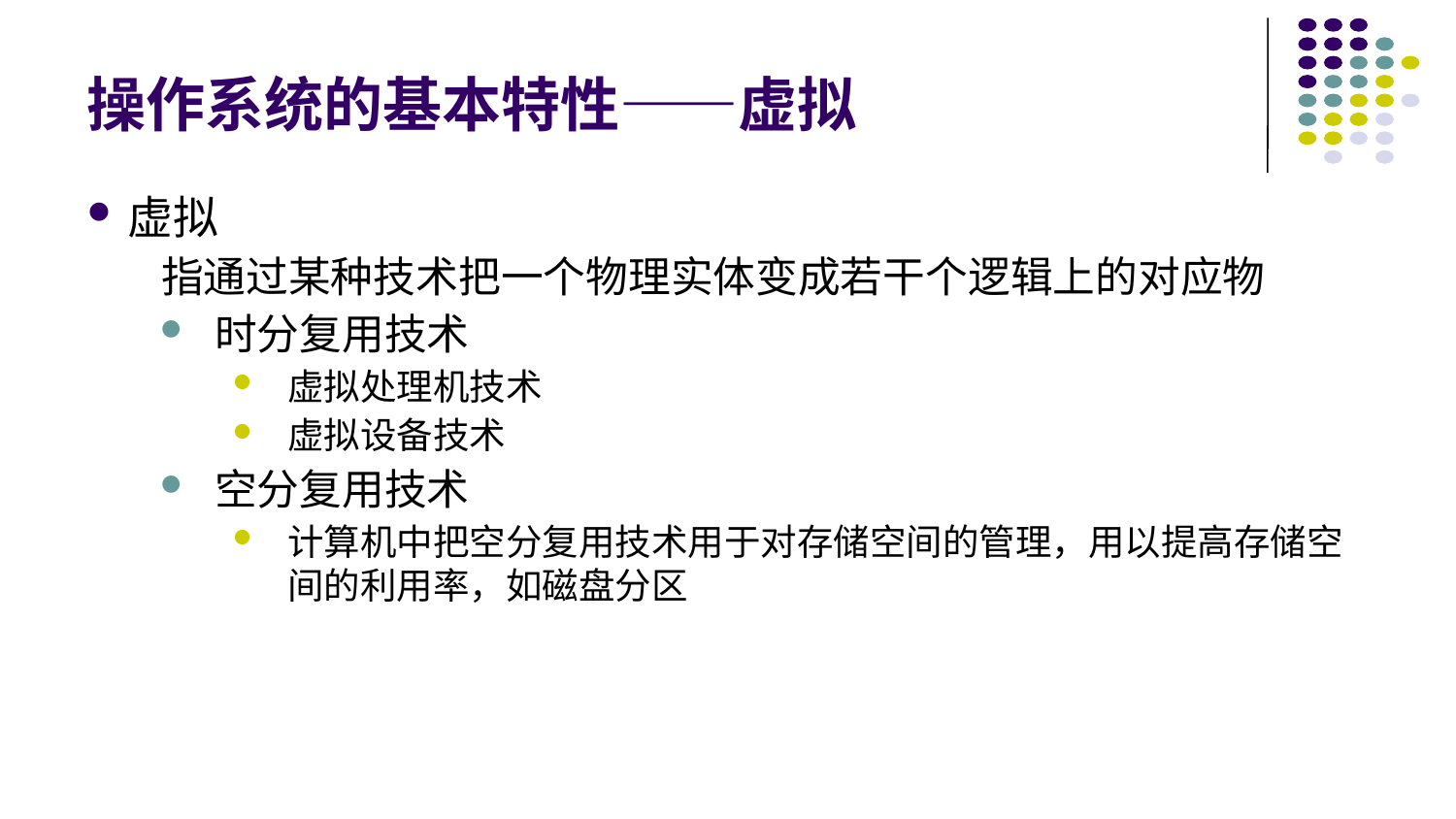

# 操作系统的基本特性——虚拟
虚拟
指通过某种技术把一个物理实体变成若干个逻辑上的对应物
时分复用技术
虚拟处理机技术
虚拟设备技术
空分复用技术
计算机中把空分复用技术用于对存储空间的管理，用以提高存储空间的利用率，如磁盘分区
57